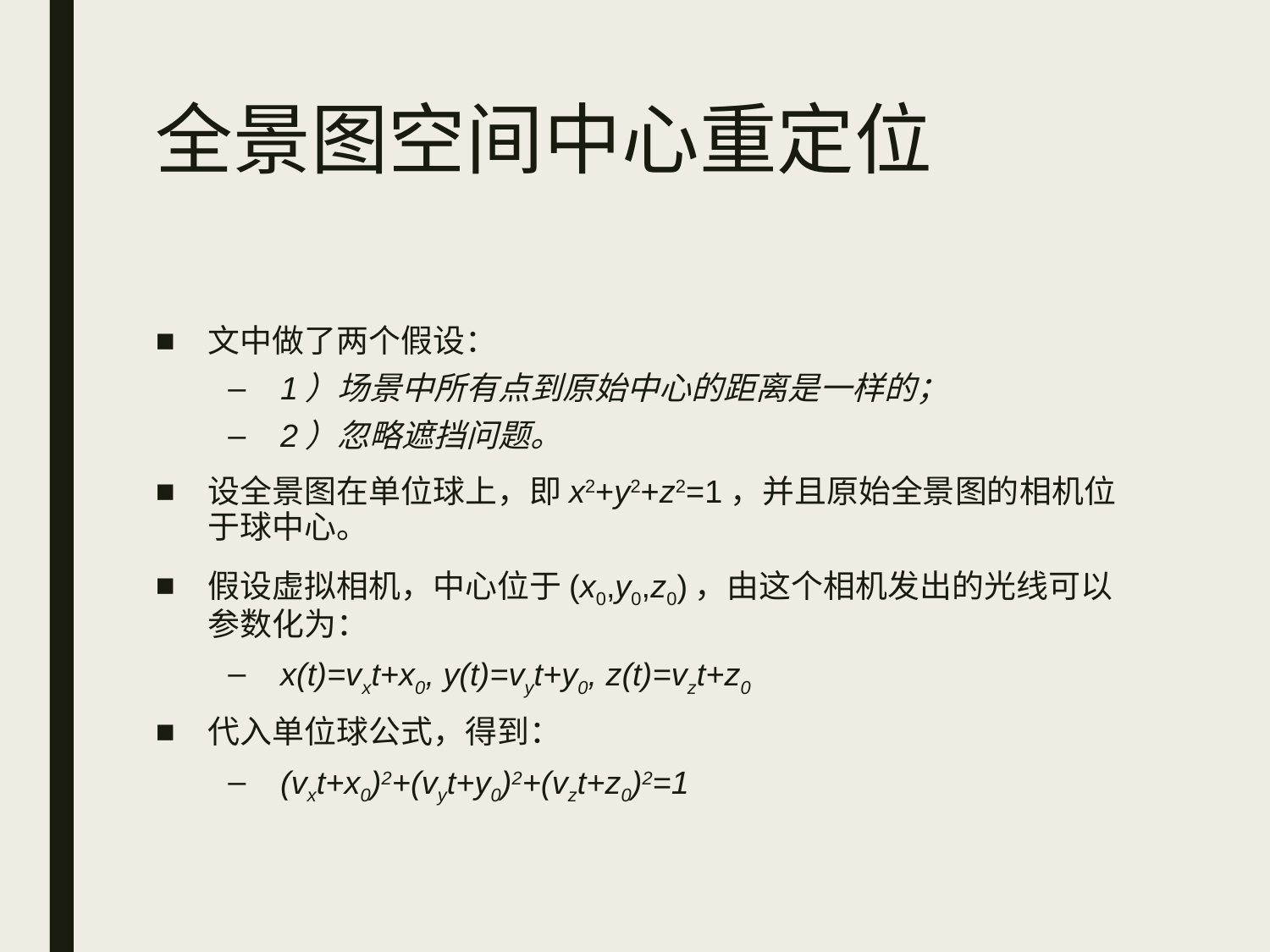

# 全景图空间中心重定位
文中做了两个假设：
1）场景中所有点到原始中心的距离是一样的；
2）忽略遮挡问题。
设全景图在单位球上，即x2+y2+z2=1，并且原始全景图的相机位于球中心。
假设虚拟相机，中心位于(x0,y0,z0)，由这个相机发出的光线可以参数化为：
x(t)=vxt+x0, y(t)=vyt+y0, z(t)=vzt+z0
代入单位球公式，得到：
(vxt+x0)2+(vyt+y0)2+(vzt+z0)2=1